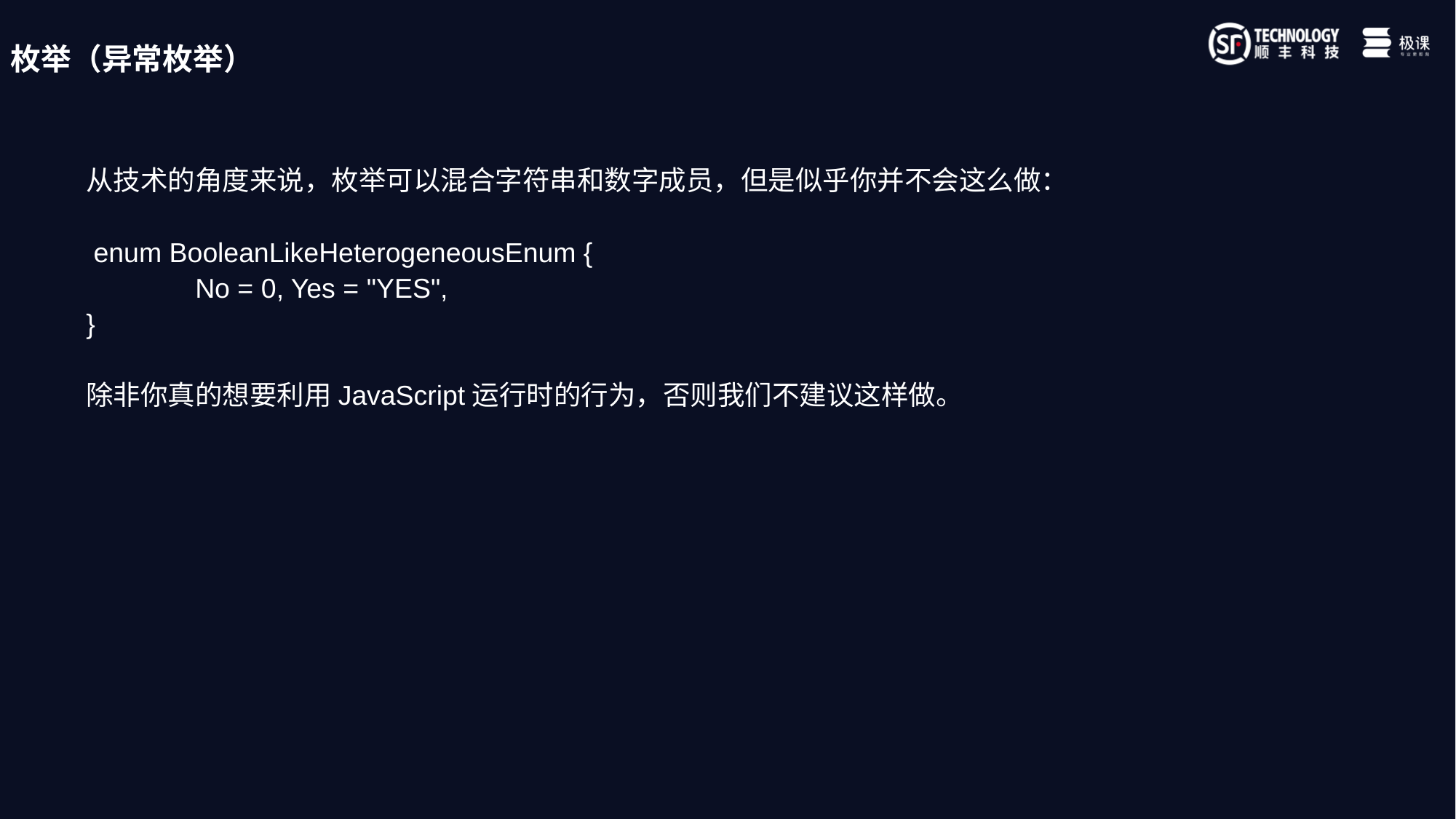

枚举（异常枚举）
从技术的角度来说，枚举可以混合字符串和数字成员，但是似乎你并不会这么做：

 enum BooleanLikeHeterogeneousEnum {
	No = 0, Yes = "YES",
}

除非你真的想要利用JavaScript运行时的行为，否则我们不建议这样做。